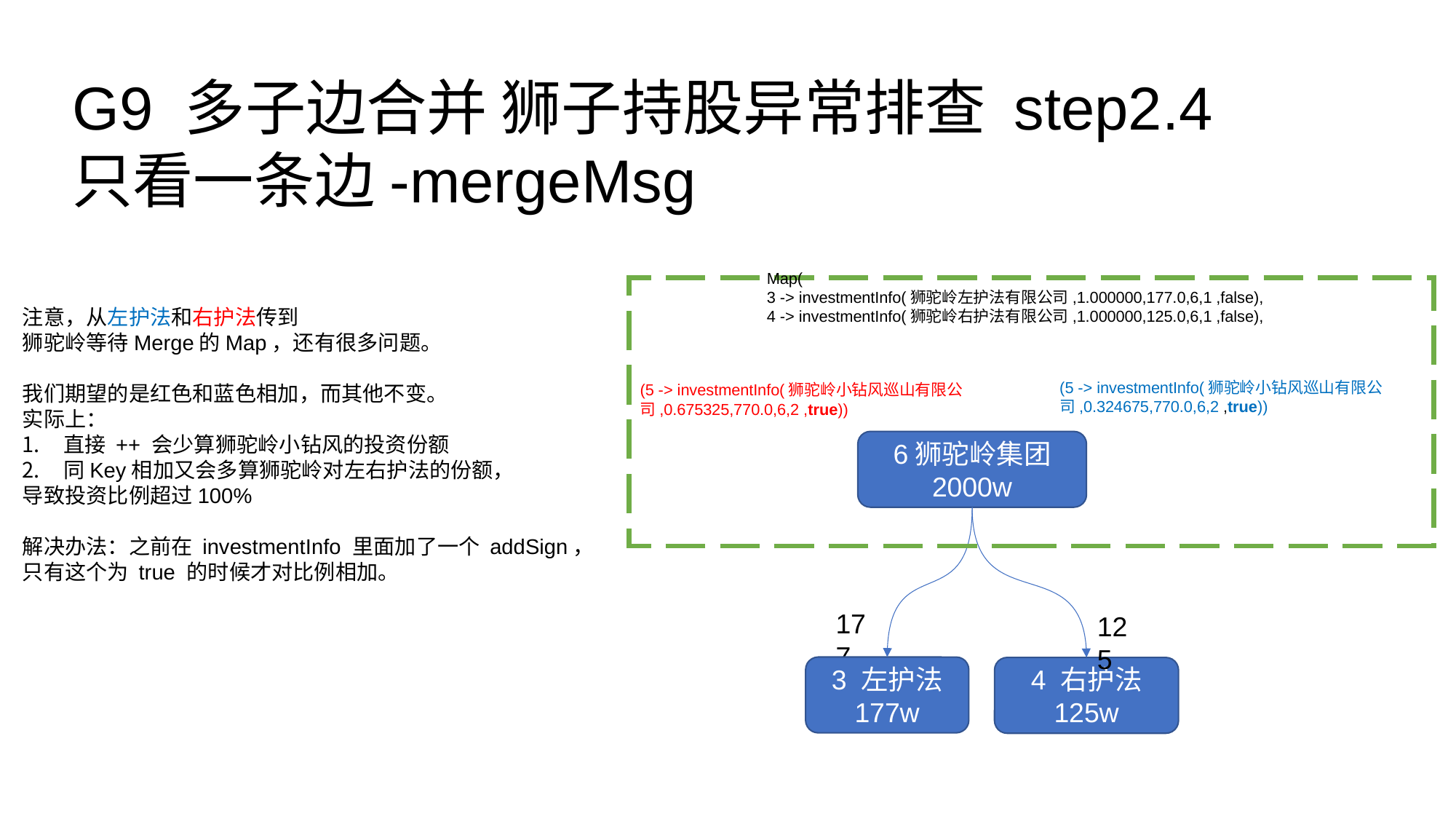

G9 多子边合并 狮子持股异常排查 step2.4
只看一条边-mergeMsg

Map(
3 -> investmentInfo(狮驼岭左护法有限公司,1.000000,177.0,6,1 ,false),
4 -> investmentInfo(狮驼岭右护法有限公司,1.000000,125.0,6,1 ,false),

注意，从左护法和右护法传到
狮驼岭等待Merge的Map，还有很多问题。

我们期望的是红色和蓝色相加，而其他不变。
实际上：
直接 ++ 会少算狮驼岭小钻风的投资份额
同Key相加又会多算狮驼岭对左右护法的份额，
导致投资比例超过100%

解决办法：之前在 investmentInfo 里面加了一个 addSign，
只有这个为 true 的时候才对比例相加。

(5 -> investmentInfo(狮驼岭小钻风巡山有限公司,0.675325,770.0,6,2 ,true))
(5 -> investmentInfo(狮驼岭小钻风巡山有限公司,0.324675,770.0,6,2 ,true))
6狮驼岭集团
2000w
177
125
3 左护法
177w
4 右护法
125w